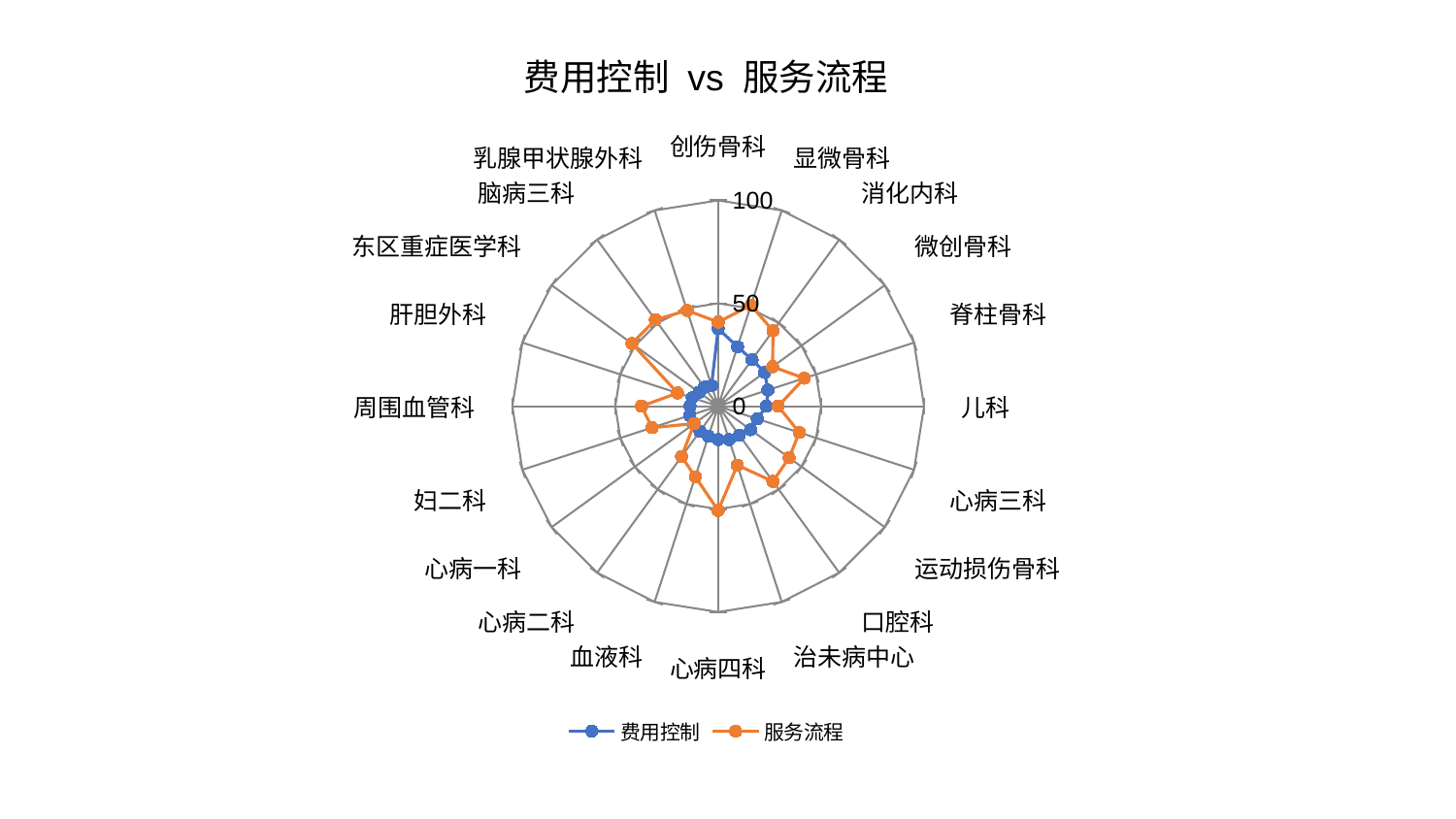

### Chart: 费用控制 vs 服务流程

| Category | 费用控制 | 服务流程 |
|---|---|---|
| 创伤骨科 | 37.67994119086728 | 40.880518753316586 |
| 显微骨科 | 30.3636859700249 | 51.54071386198892 |
| 消化内科 | 27.974214804564838 | 45.31665605816261 |
| 微创骨科 | 27.955500409319356 | 32.67809078946474 |
| 脊柱骨科 | 25.394412940462793 | 43.95750409264634 |
| 儿科 | 23.457267490493503 | 29.15341331558617 |
| 心病三科 | 19.96134264856486 | 41.432701405016495 |
| 运动损伤骨科 | 19.435782743508373 | 42.62025986730019 |
| 口腔科 | 17.510909068209628 | 45.18747761430103 |
| 治未病中心 | 17.12032913448134 | 30.14613624047543 |
| 心病四科 | 16.249458939193847 | 50.68324047922445 |
| 血液科 | 15.335376498655872 | 36.0446645184997 |
| 心病二科 | 15.11138387930214 | 30.259197255328164 |
| 心病一科 | 14.630723067270617 | 14.428290667861042 |
| 妇二科 | 14.460718553893134 | 33.81623440608744 |
| 周围血管科 | 13.688496303672753 | 37.25325696300967 |
| 肝胆外科 | 13.24000329325023 | 20.717256184589388 |
| 东区重症医学科 | 11.493249657512687 | 51.804698501984575 |
| 脑病三科 | 11.43342949252453 | 51.9510504681632 |
| 乳腺甲状腺外科 | 10.4712146559628 | 48.893932859740346 |
45